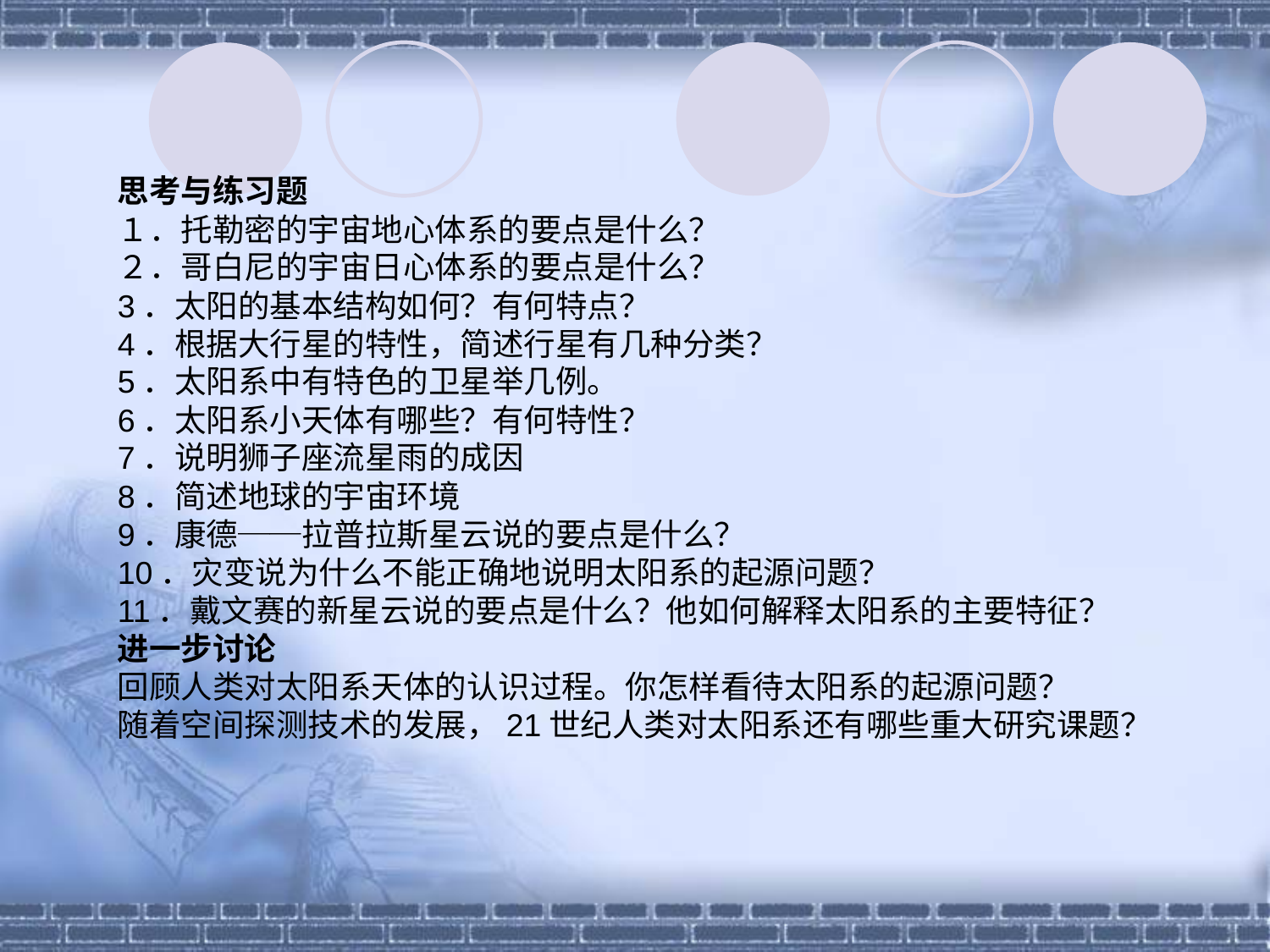

思考与练习题
１．托勒密的宇宙地心体系的要点是什么？
２．哥白尼的宇宙日心体系的要点是什么？
3．太阳的基本结构如何？有何特点？
4．根据大行星的特性，简述行星有几种分类？
5．太阳系中有特色的卫星举几例。
6．太阳系小天体有哪些？有何特性？
7．说明狮子座流星雨的成因
8．简述地球的宇宙环境
9．康德──拉普拉斯星云说的要点是什么？
10．灾变说为什么不能正确地说明太阳系的起源问题？
11．戴文赛的新星云说的要点是什么？他如何解释太阳系的主要特征？
进一步讨论
回顾人类对太阳系天体的认识过程。你怎样看待太阳系的起源问题？
随着空间探测技术的发展，21世纪人类对太阳系还有哪些重大研究课题？